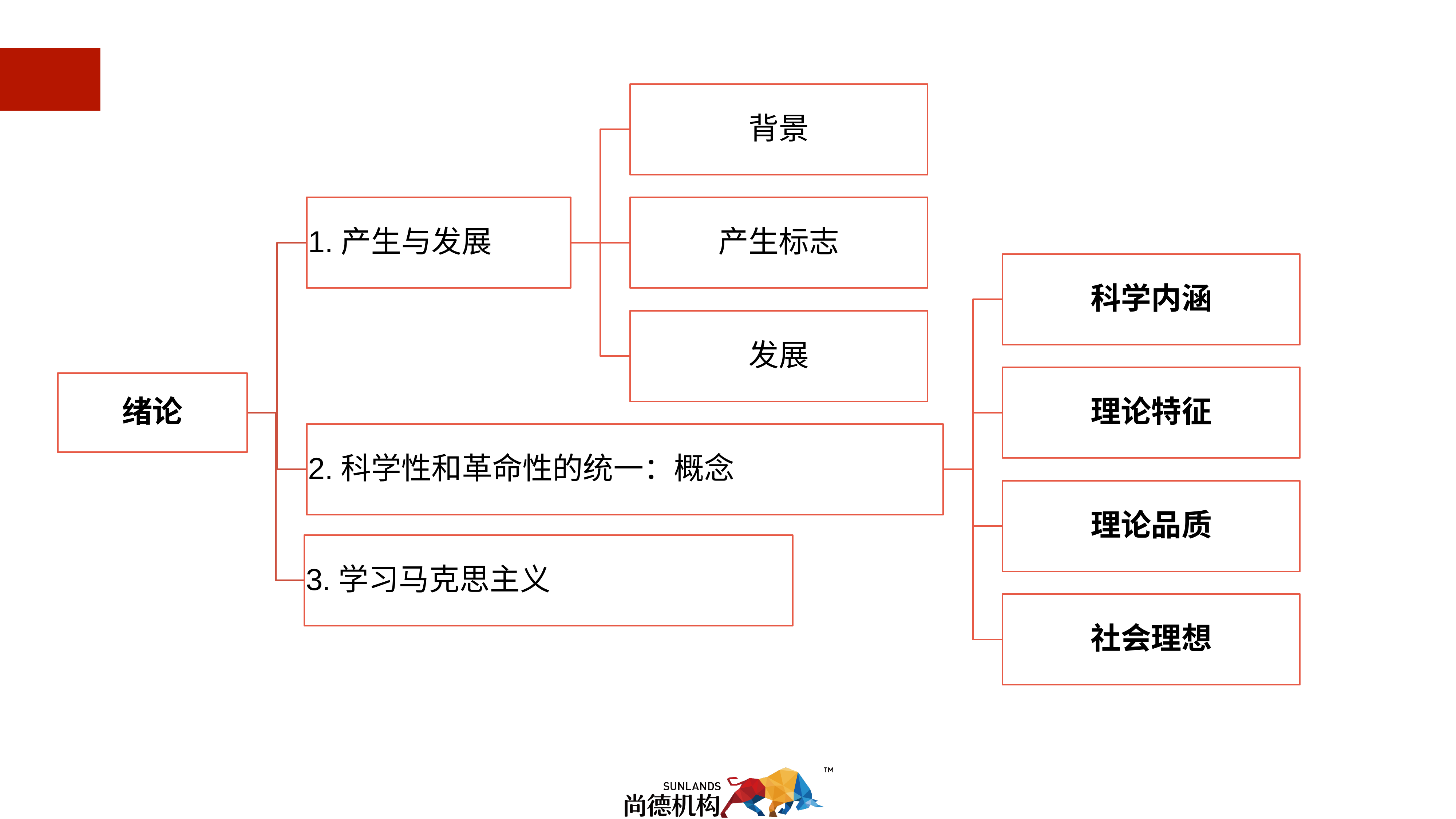

绪论
1.产生与发展
背景
产生标志
发展
2.科学性和革命性的统一：概念
科学内涵
理论特征
理论品质
社会理想
3.学习马克思主义